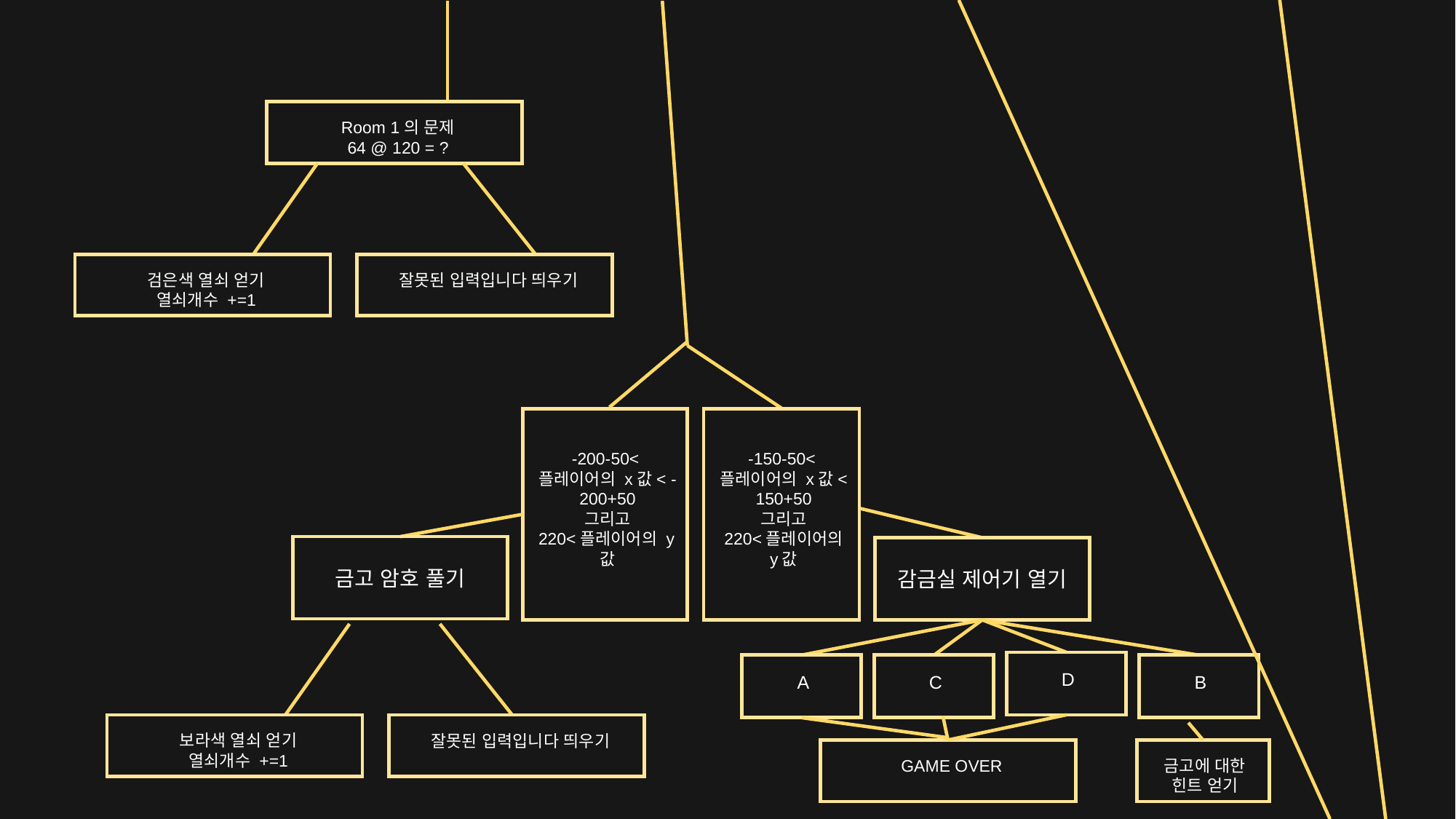

Room 1의 문제
64 @ 120 = ?

검은색 열쇠 얻기
열쇠개수 +=1

잘못된 입력입니다 띄우기

-200-50<플레이어의 x값< -200+50
그리고
220<플레이어의 y값

-150-50<플레이어의 x값< 150+50
그리고
220<플레이어의 y값
금고 암호 풀기
감금실 제어기 열기

D

A

C

B

보라색 열쇠 얻기
열쇠개수 +=1

잘못된 입력입니다 띄우기

GAME OVER

금고에 대한 힌트 얻기